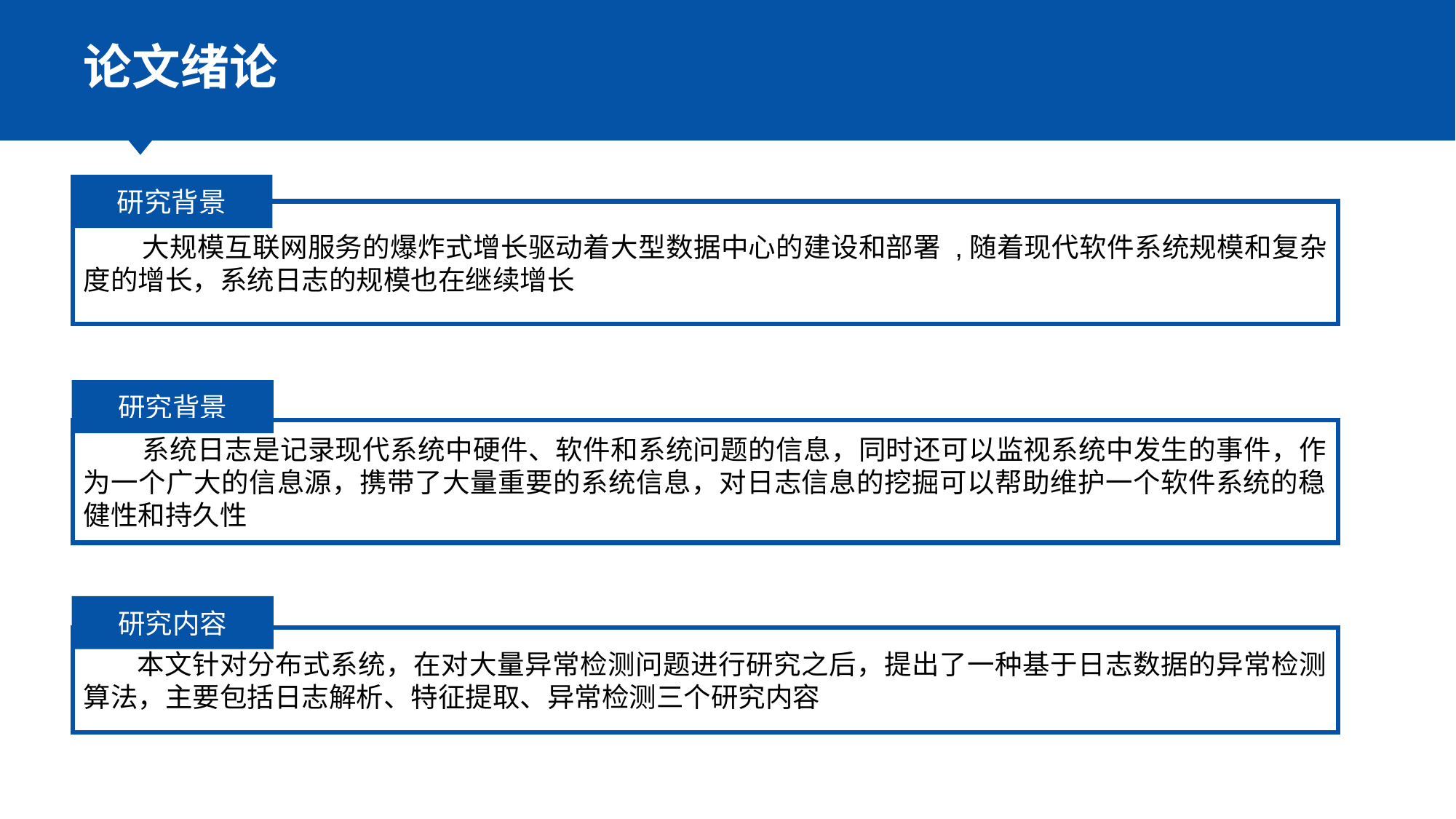

论文绪论

研究背景
        大规模互联网服务的爆炸式增长驱动着大型数据中心的建设和部署 ,随着现代软件系统规模和复杂度的增长，系统日志的规模也在继续增长
研究背景
        系统日志是记录现代系统中硬件、软件和系统问题的信息，同时还可以监视系统中发生的事件，作为一个广大的信息源，携带了大量重要的系统信息，对日志信息的挖掘可以帮助维护一个软件系统的稳健性和持久性
研究内容
       本文针对分布式系统，在对大量异常检测问题进行研究之后，提出了一种基于日志数据的异常检测算法，主要包括日志解析、特征提取、异常检测三个研究内容